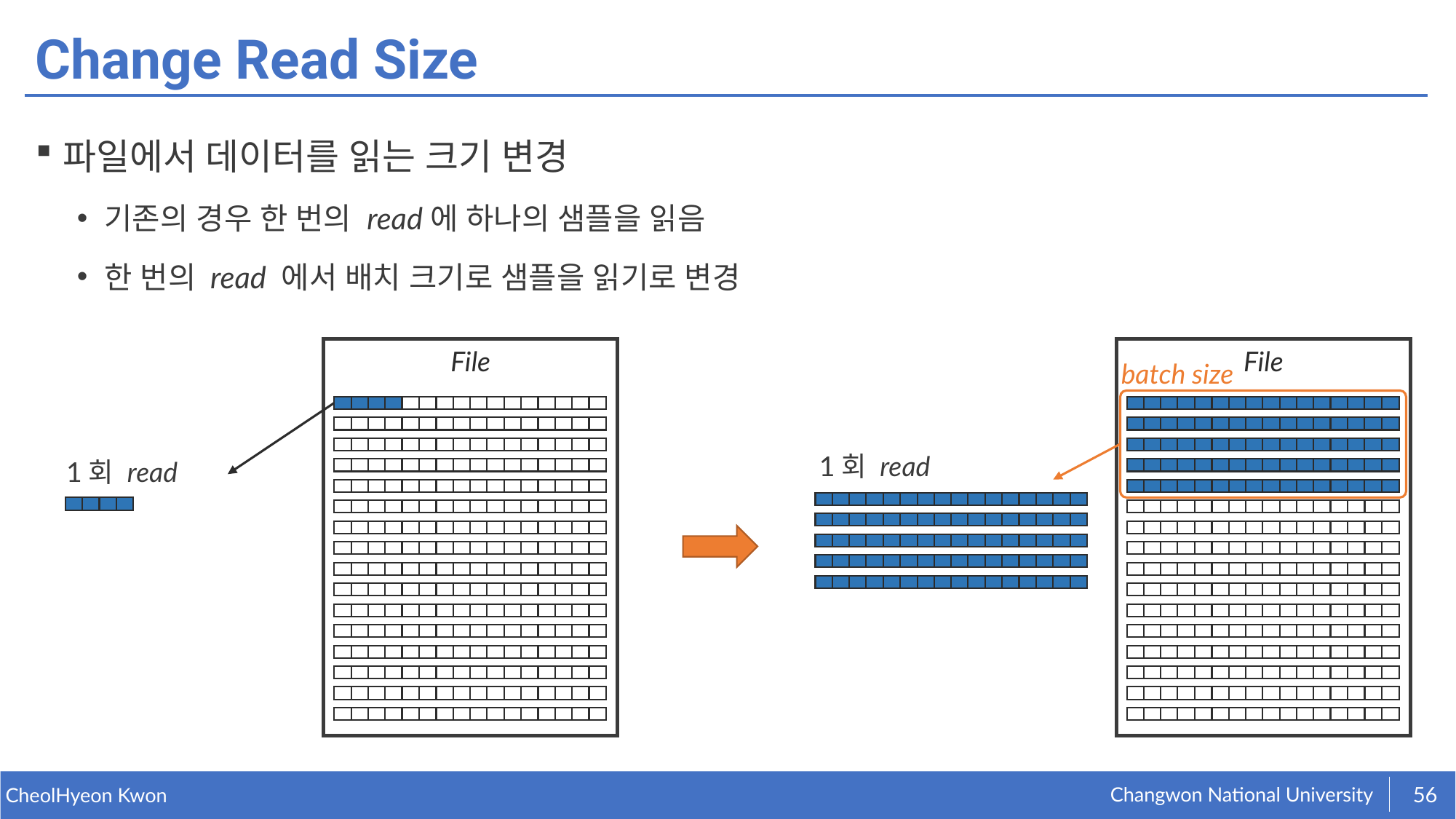

# Change Read Size
파일에서 데이터를 읽는 크기 변경
기존의 경우 한 번의 read에 하나의 샘플을 읽음
한 번의 read 에서 배치 크기로 샘플을 읽기로 변경
File
File
batch size

1회 read
1회 read

56